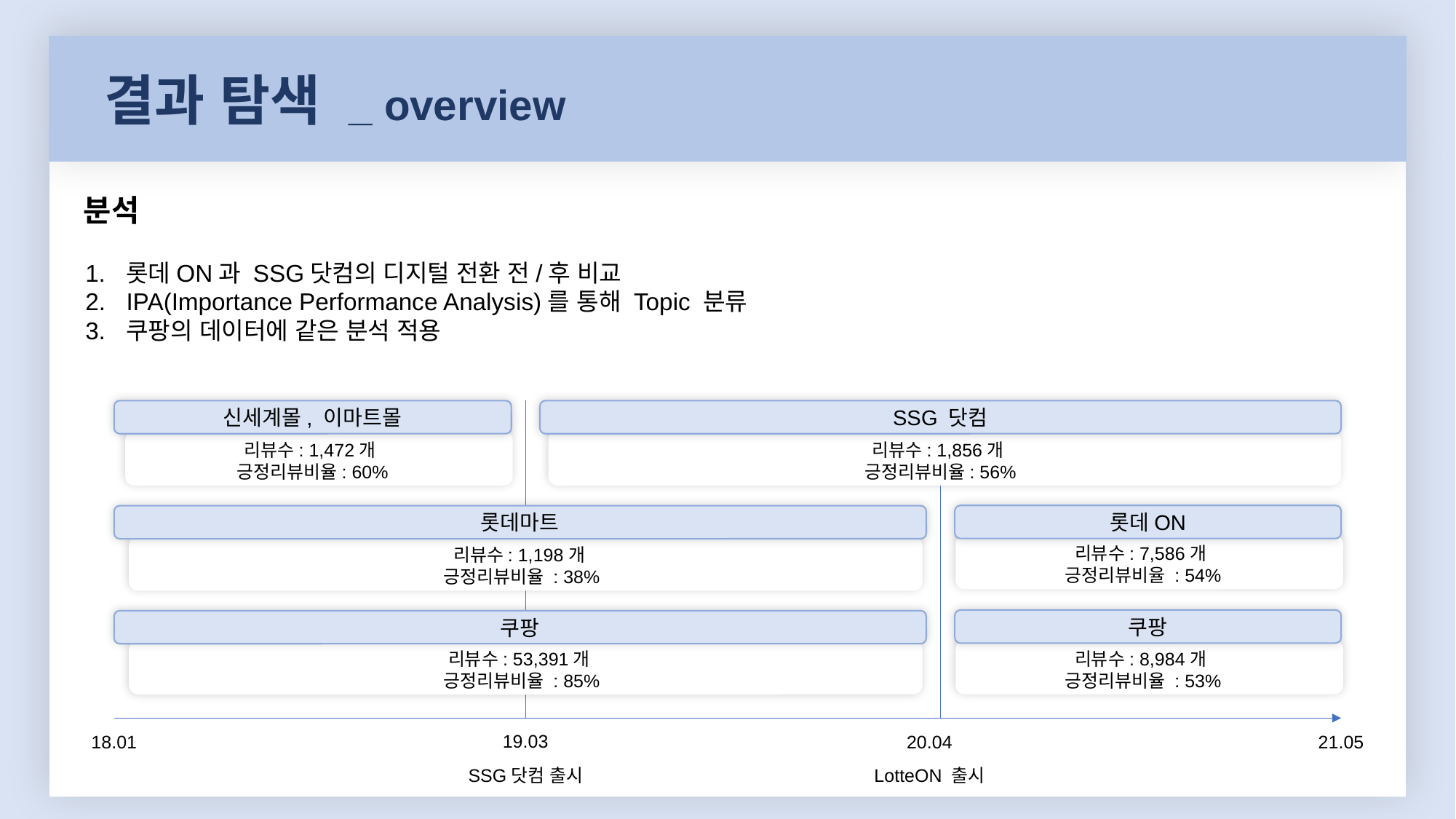

결과 탐색 _ overview

분석
롯데ON과 SSG닷컴의 디지털 전환 전/후 비교
IPA(Importance Performance Analysis)를 통해 Topic 분류
쿠팡의 데이터에 같은 분석 적용
신세계몰, 이마트몰
SSG 닷컴

리뷰수: 1,472개
긍정리뷰비율: 60%
리뷰수: 1,856개
긍정리뷰비율: 56%
롯데ON
롯데마트

리뷰수: 7,586개
긍정리뷰비율 : 54%
리뷰수: 1,198개
긍정리뷰비율 : 38%
쿠팡
쿠팡

리뷰수: 8,984개
긍정리뷰비율 : 53%
리뷰수: 53,391개
긍정리뷰비율 : 85%
19.03
18.01
20.04
21.05
SSG닷컴 출시
LotteON 출시